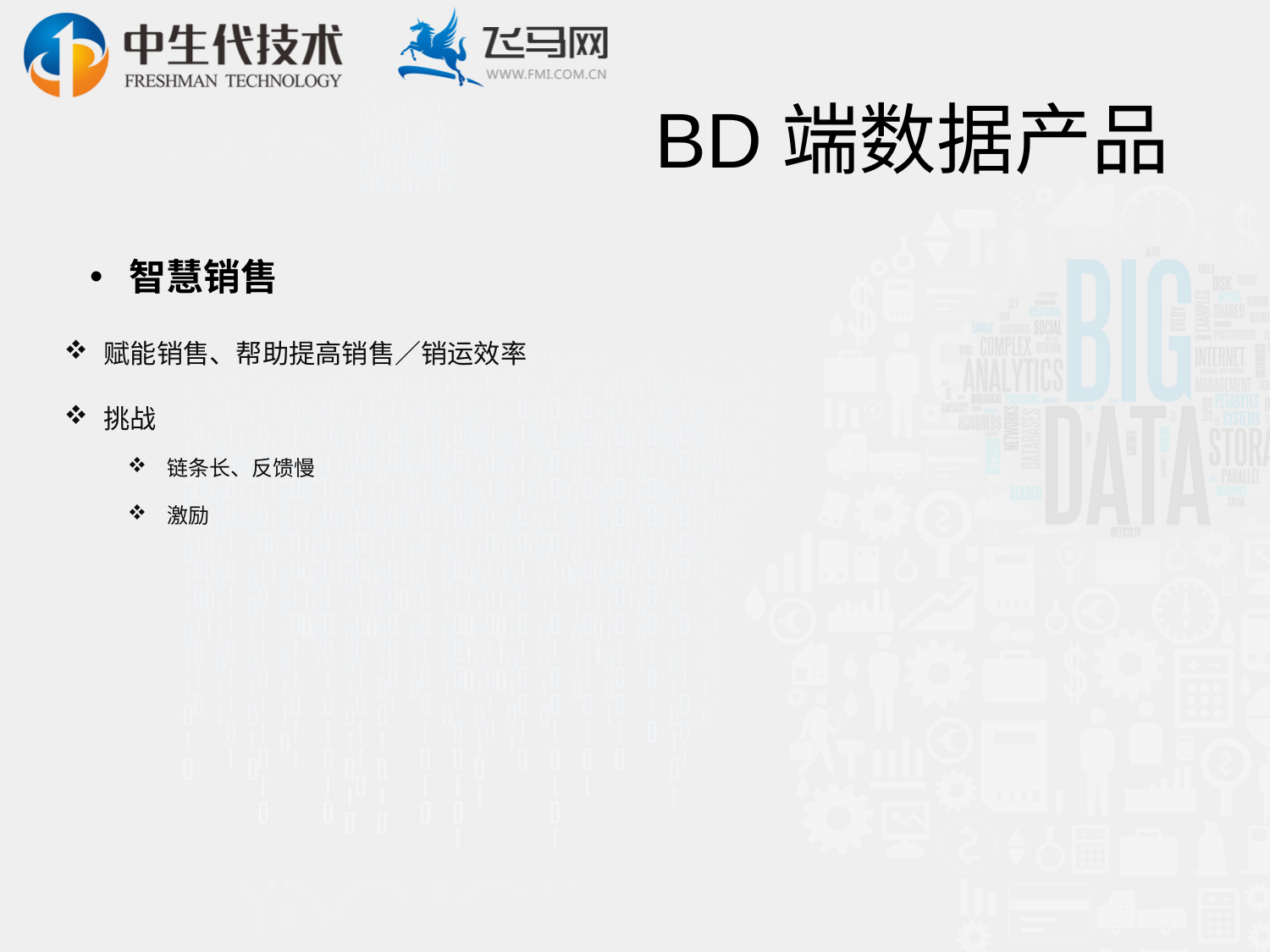

# BD端数据产品
智慧销售
赋能销售、帮助提高销售／销运效率
挑战
链条长、反馈慢
激励